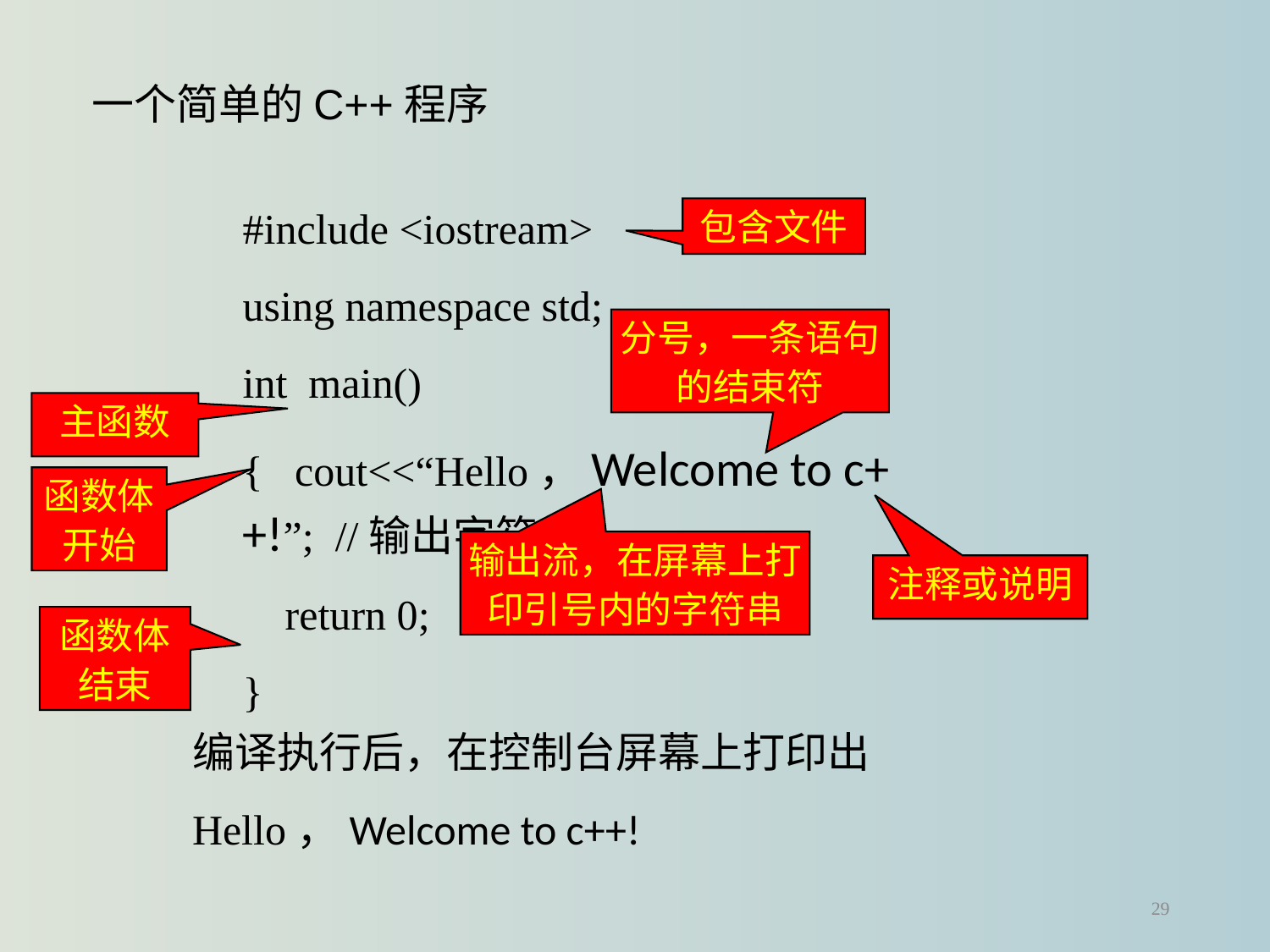

一个简单的C++程序
#include <iostream>
using namespace std;
int  main()
{   cout<<“Hello，Welcome to c++!”;  //输出字符串
    return 0;
}
包含文件
分号，一条语句的结束符
主函数
函数体开始
输出流，在屏幕上打印引号内的字符串
注释或说明
函数体结束
编译执行后，在控制台屏幕上打印出
Hello，Welcome to c++!
29